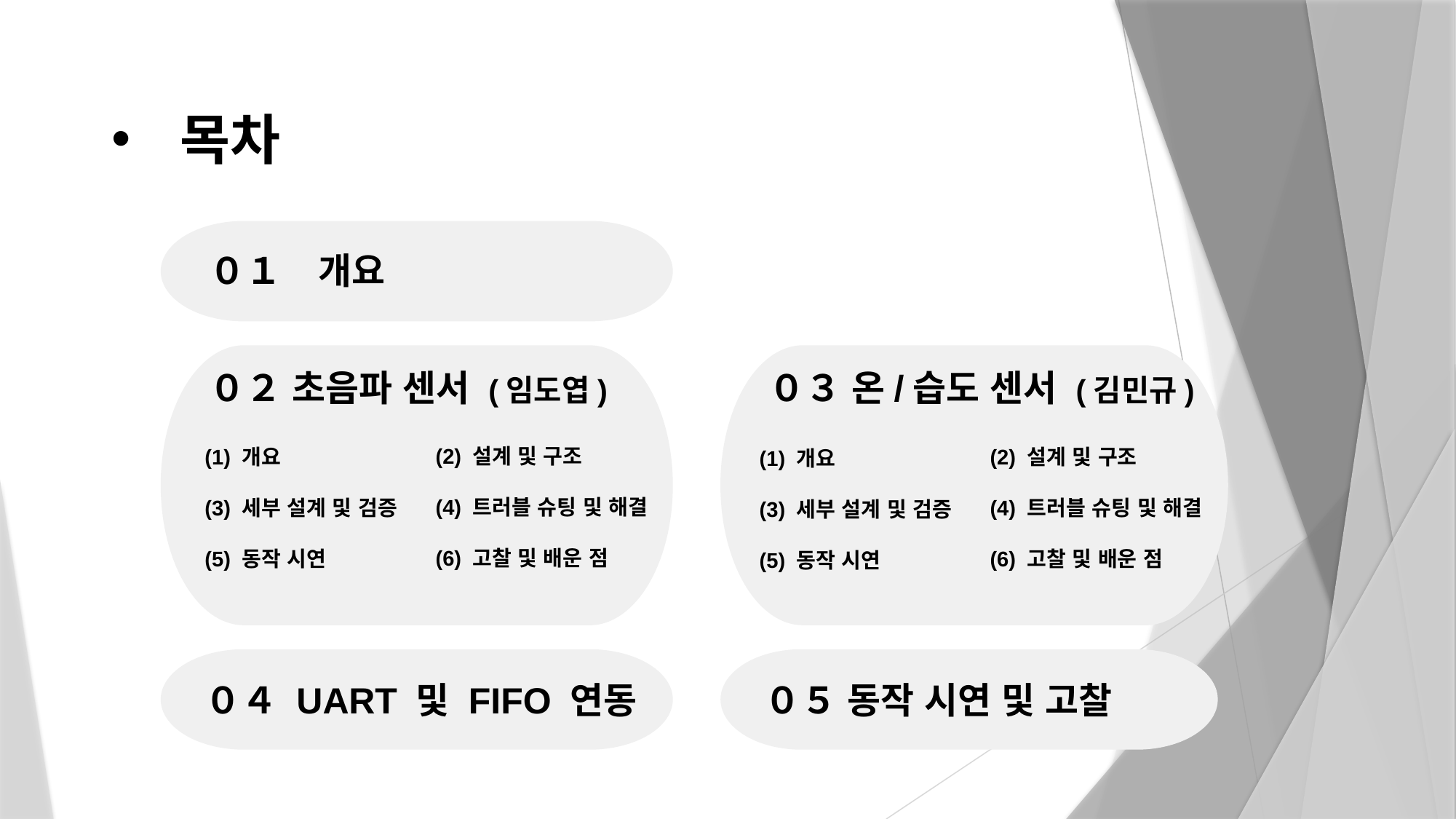

# 목차

０１　개요

０３ 온/습도 센서 (김민규)
０２ 초음파 센서 (임도엽)
(2) 설계 및 구조

(4) 트러블 슈팅 및 해결

(6) 고찰 및 배운 점
(2) 설계 및 구조

(4) 트러블 슈팅 및 해결

(6) 고찰 및 배운 점
(1) 개요

(3) 세부 설계 및 검증

(5) 동작 시연
(1) 개요

(3) 세부 설계 및 검증

(5) 동작 시연

０４ UART 및 FIFO 연동
０５ 동작 시연 및 고찰